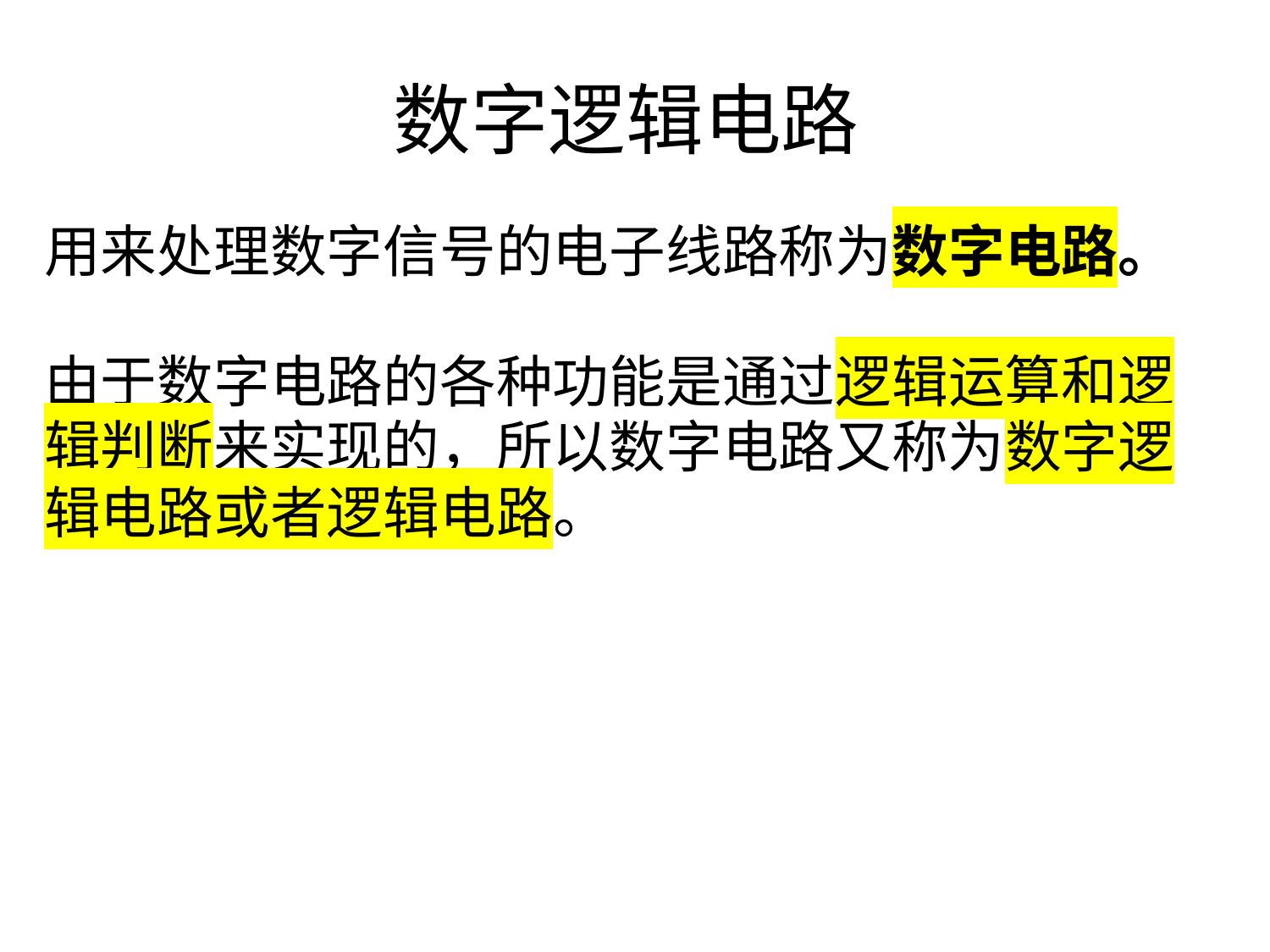

# 数字逻辑电路
用来处理数字信号的电子线路称为数字电路。

由于数字电路的各种功能是通过逻辑运算和逻
辑判断来实现的，所以数字电路又称为数字逻
辑电路或者逻辑电路。